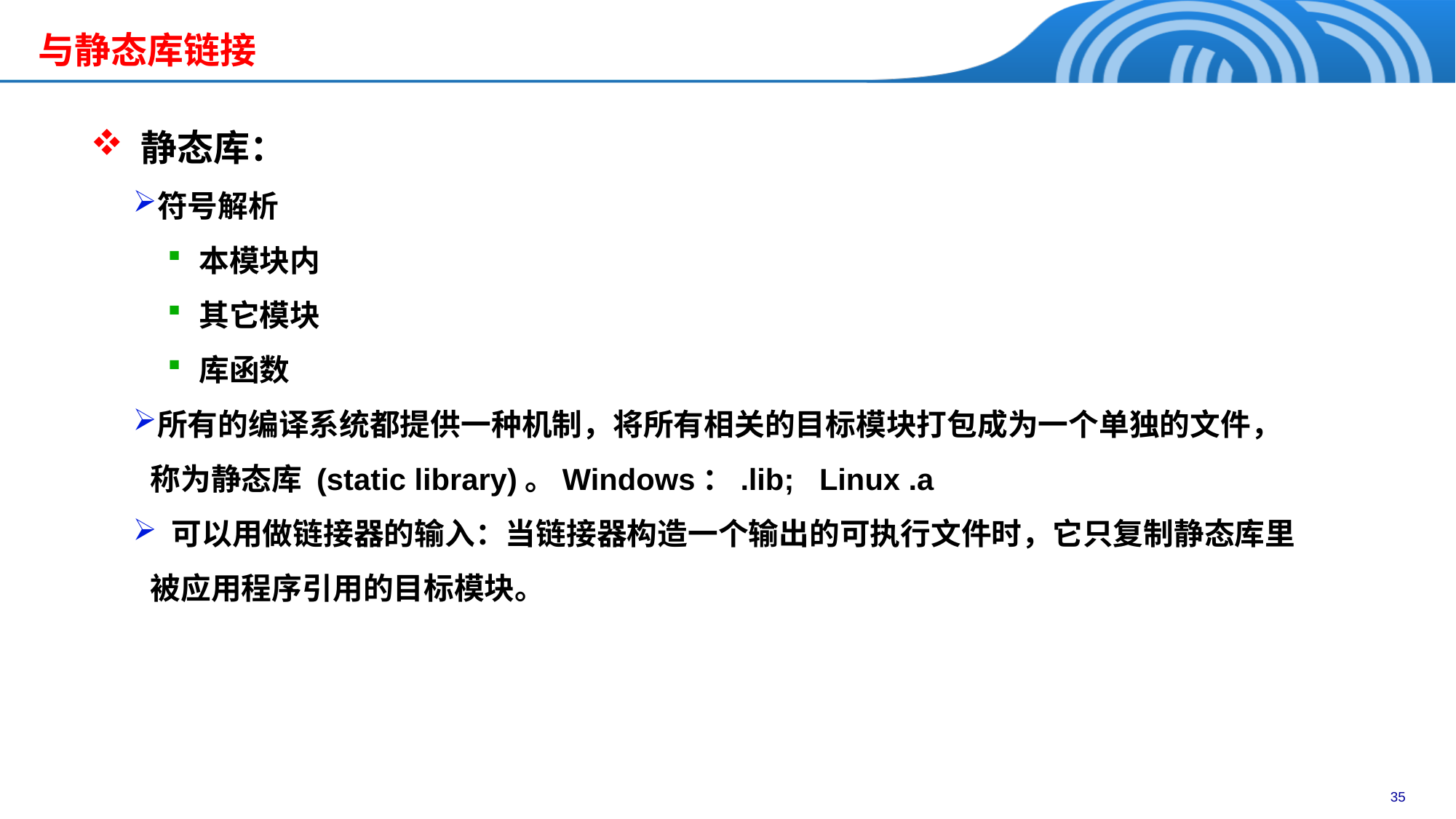

与静态库链接
 静态库：
符号解析
 本模块内
 其它模块
 库函数
所有的编译系统都提供一种机制，将所有相关的目标模块打包成为一个单独的文件，称为静态库 (static library)。Windows：.lib;   Linux .a
 可以用做链接器的输入：当链接器构造一个输出的可执行文件时，它只复制静态库里被应用程序引用的目标模块。